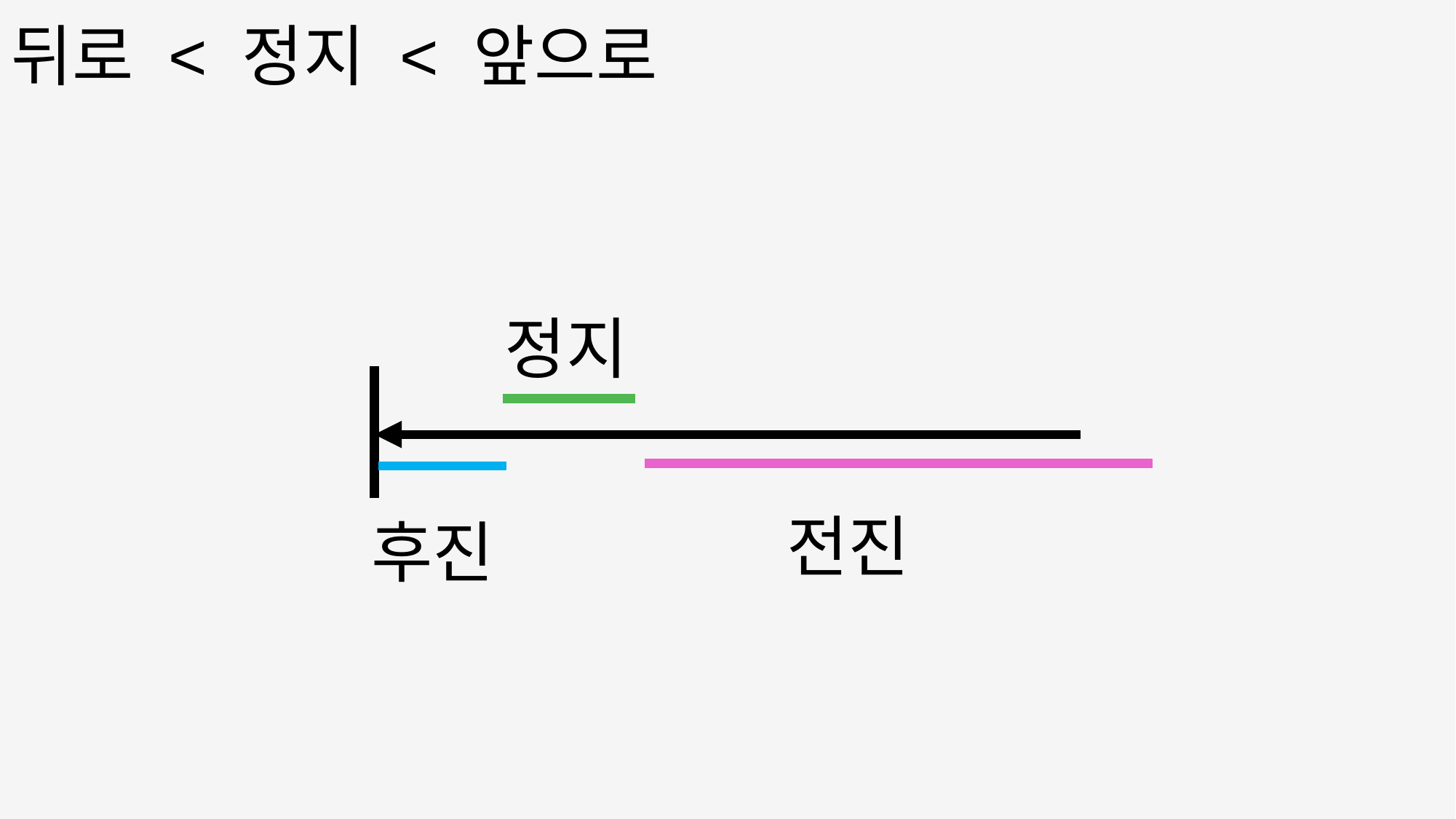

# 뒤로 < 정지 < 앞으로
정지
전진
후진